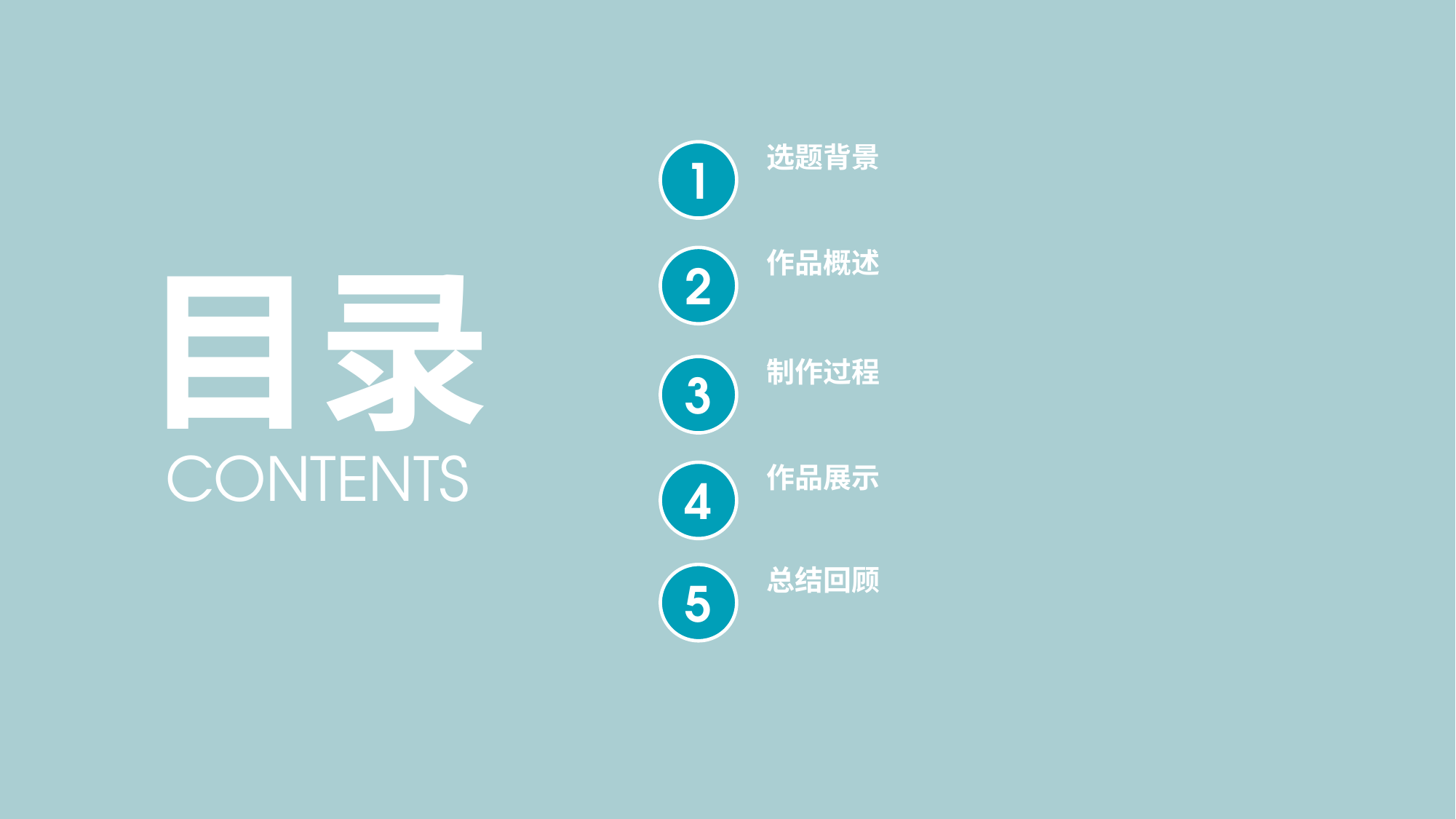

选题背景
1
目录
作品概述
2
制作过程
3
CONTENTS
作品展示
4
总结回顾
5